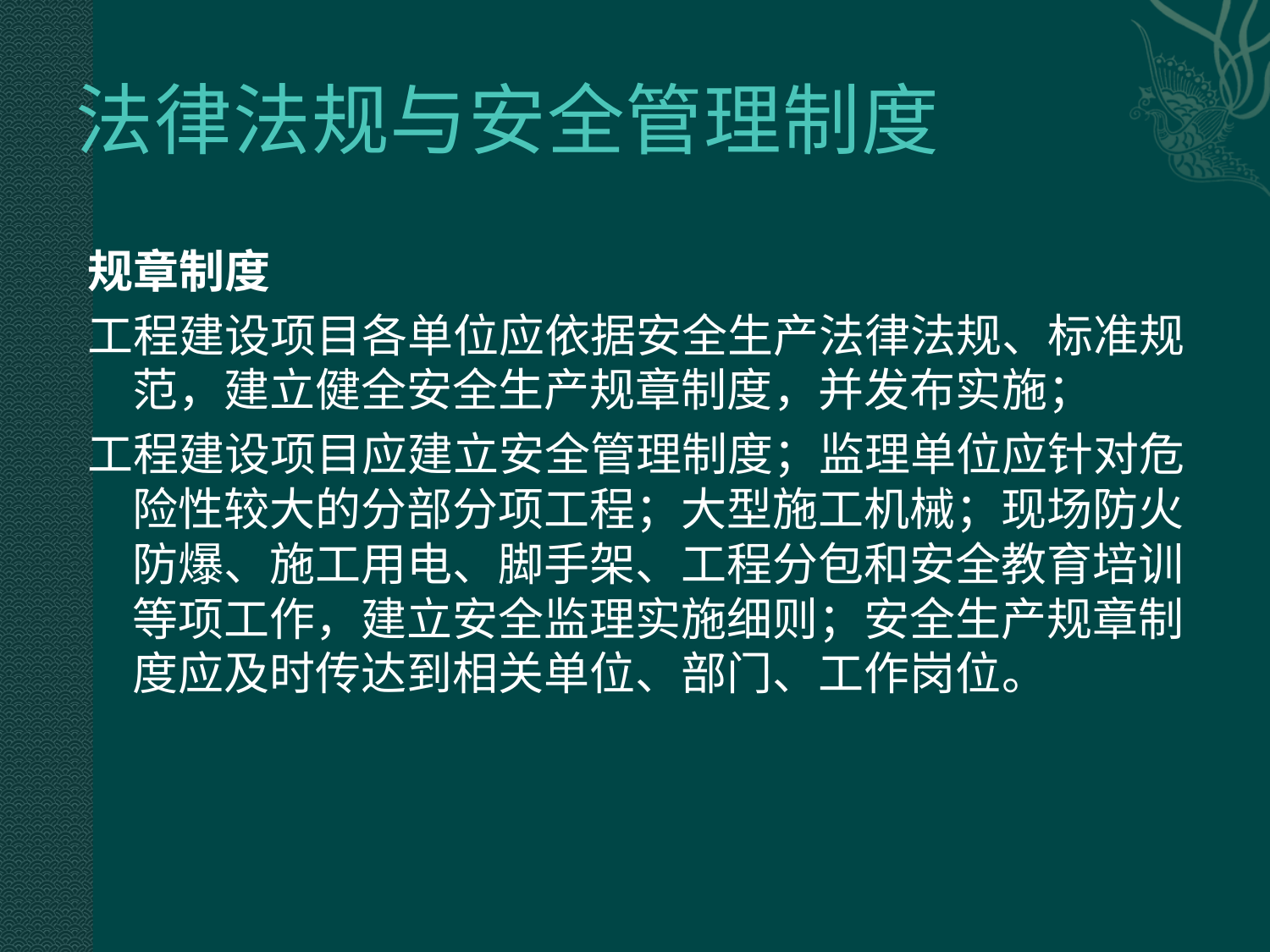

# 法律法规与安全管理制度
规章制度
工程建设项目各单位应依据安全生产法律法规、标准规范，建立健全安全生产规章制度，并发布实施；
工程建设项目应建立安全管理制度；监理单位应针对危险性较大的分部分项工程；大型施工机械；现场防火防爆、施工用电、脚手架、工程分包和安全教育培训等项工作，建立安全监理实施细则；安全生产规章制度应及时传达到相关单位、部门、工作岗位。